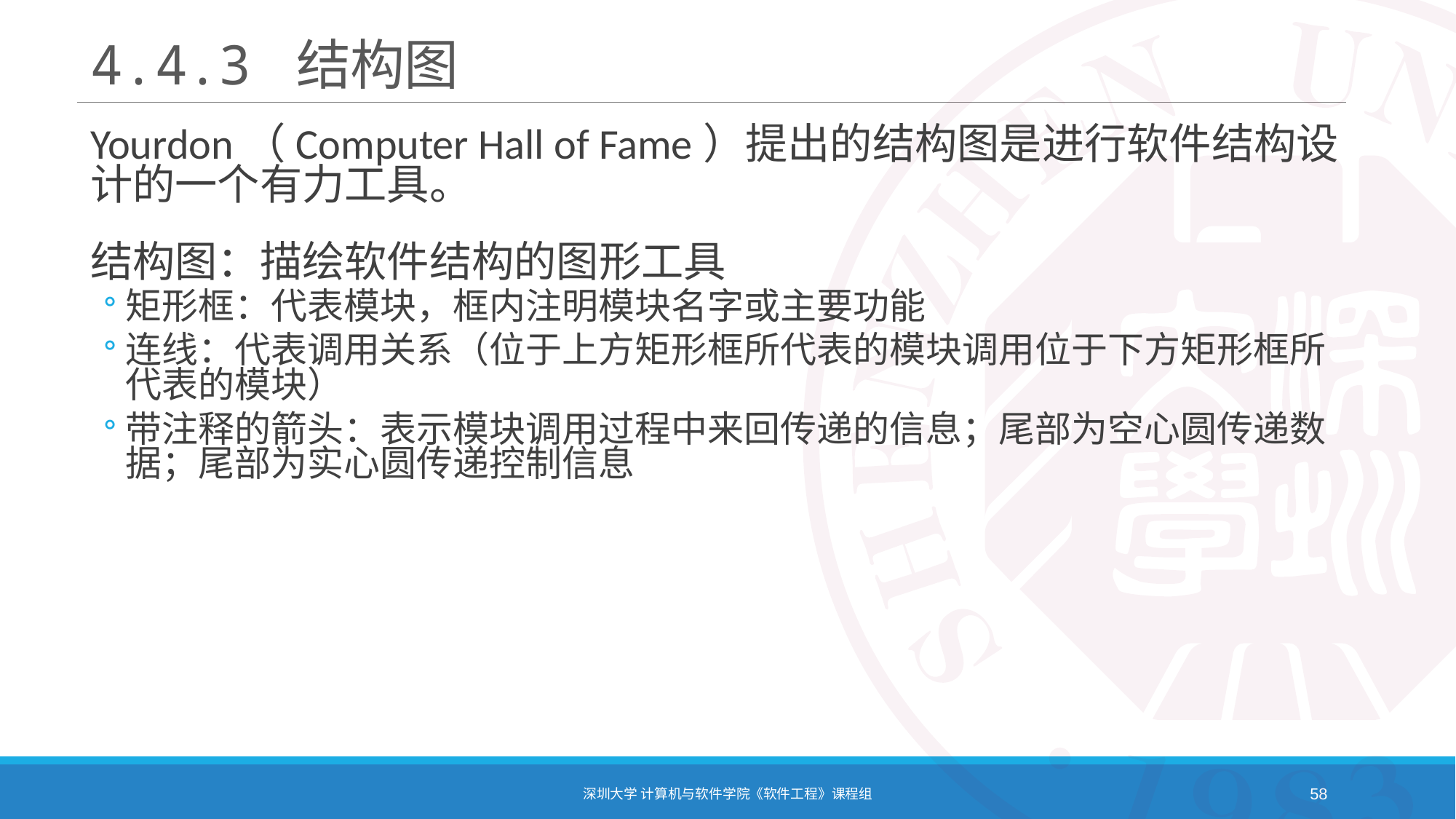

# 4.4.3 结构图
Yourdon（Computer Hall of Fame）提出的结构图是进行软件结构设计的一个有力工具。
结构图：描绘软件结构的图形工具
矩形框：代表模块，框内注明模块名字或主要功能
连线：代表调用关系（位于上方矩形框所代表的模块调用位于下方矩形框所代表的模块）
带注释的箭头：表示模块调用过程中来回传递的信息；尾部为空心圆传递数据；尾部为实心圆传递控制信息
深圳大学 计算机与软件学院《软件工程》课程组
58